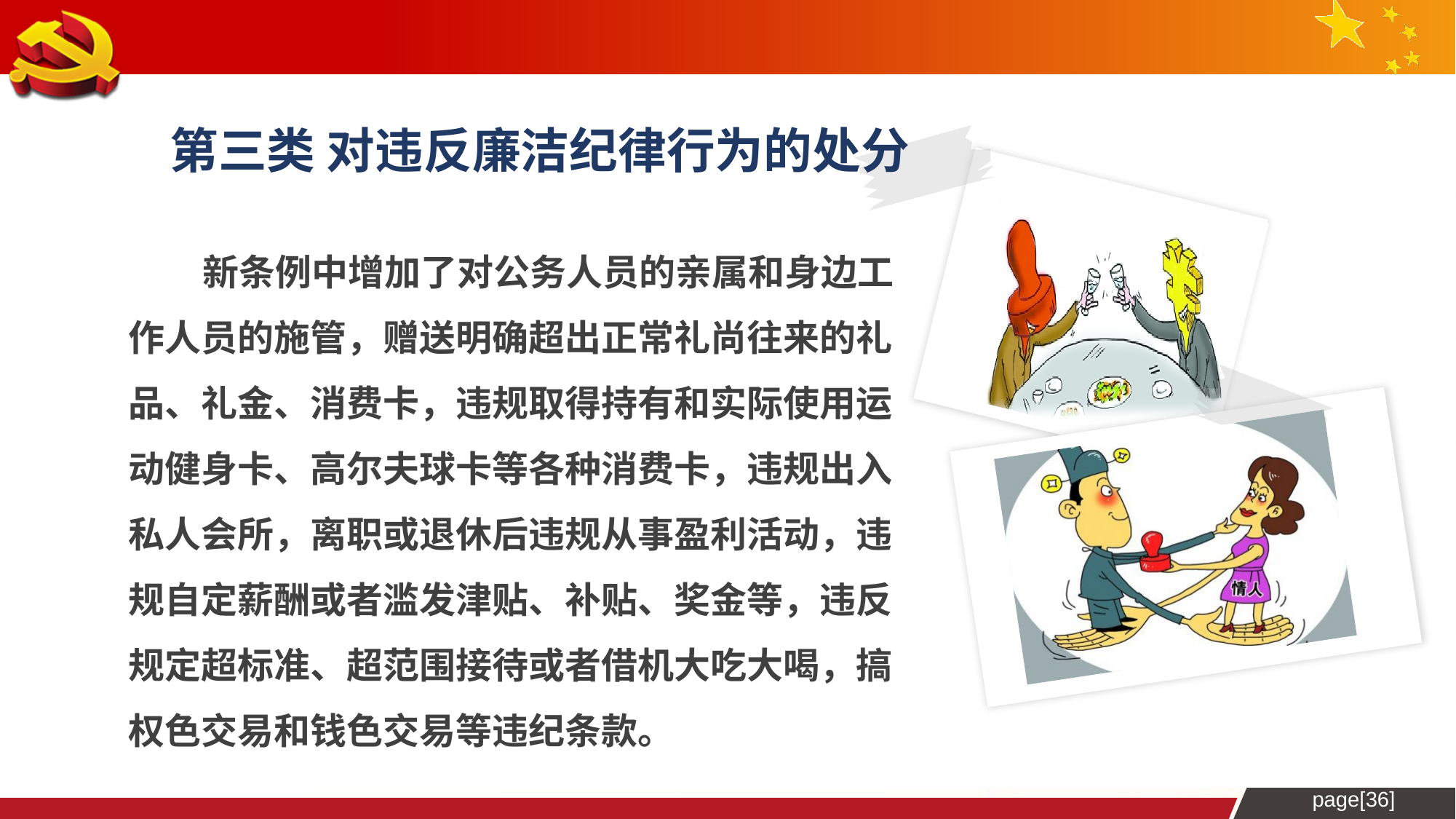

第三类 对违反廉洁纪律行为的处分

        新条例中增加了对公务人员的亲属和身边工作人员的施管，赠送明确超出正常礼尚往来的礼品、礼金、消费卡，违规取得持有和实际使用运动健身卡、高尔夫球卡等各种消费卡，违规出入私人会所，离职或退休后违规从事盈利活动，违规自定薪酬或者滥发津贴、补贴、奖金等，违反规定超标准、超范围接待或者借机大吃大喝，搞权色交易和钱色交易等违纪条款。